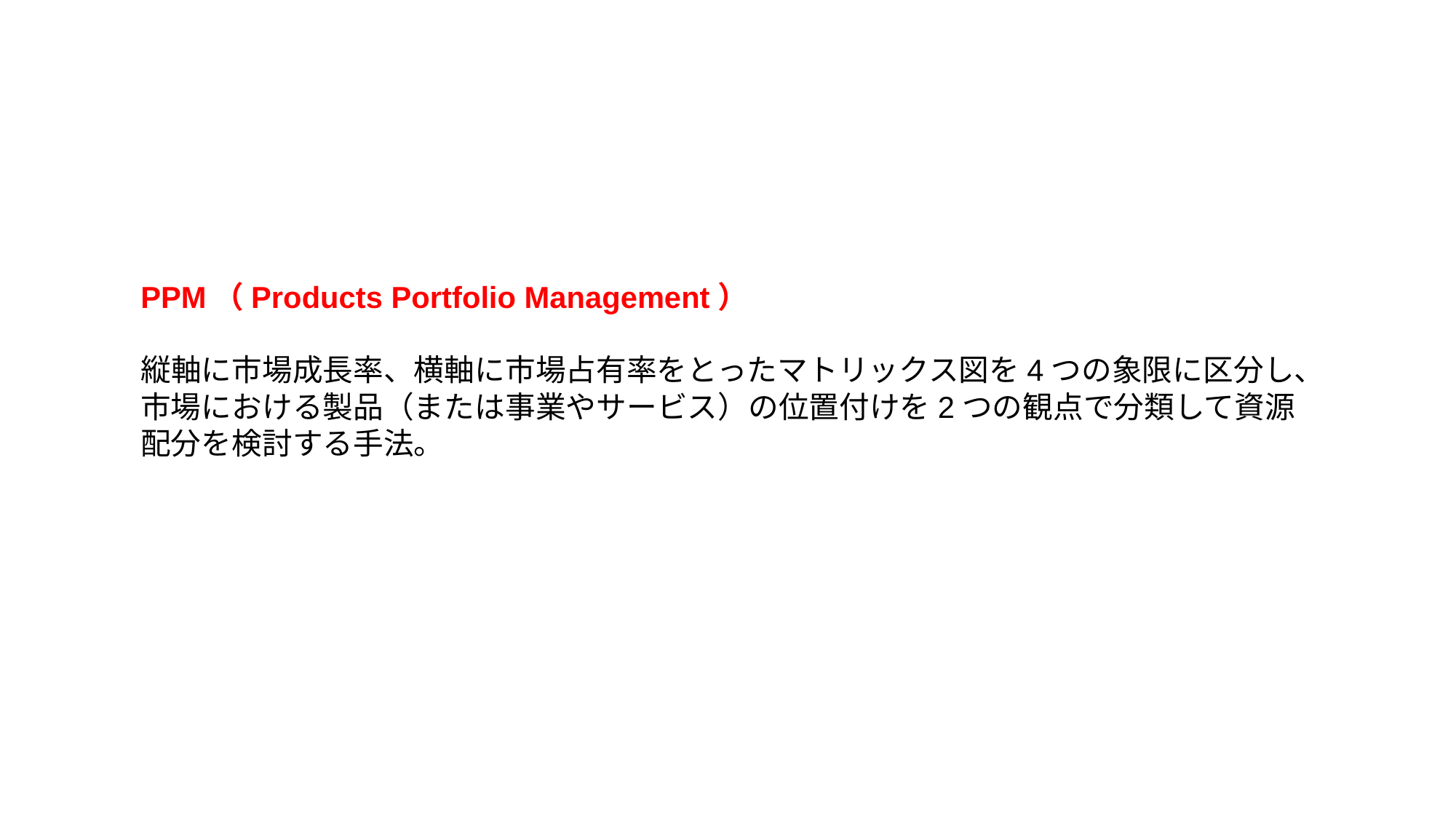

PPM（Products Portfolio Management）

縦軸に市場成長率、横軸に市場占有率をとったマトリックス図を4つの象限に区分し、市場における製品（または事業やサービス）の位置付けを2つの観点で分類して資源配分を検討する手法。